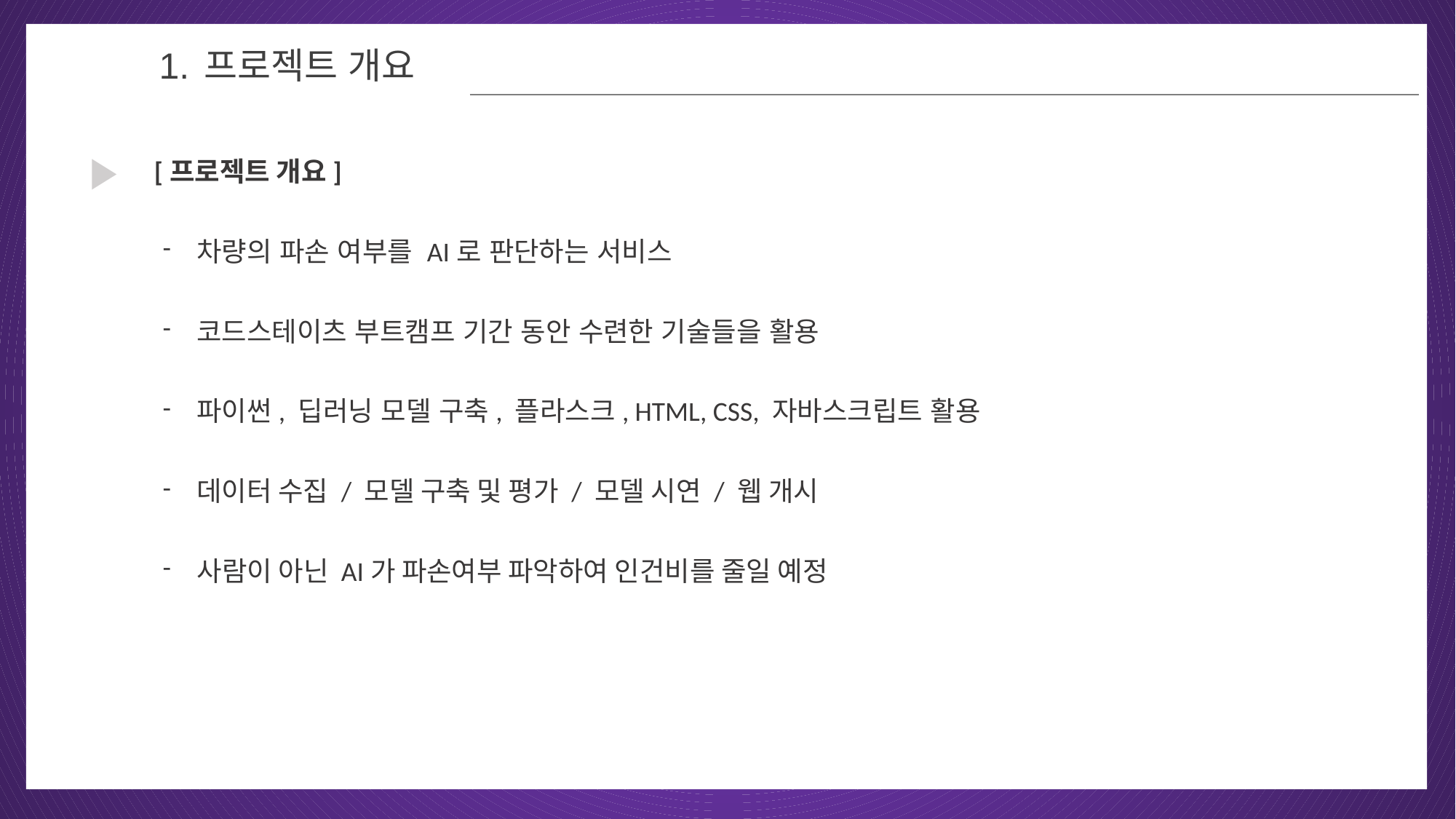

01

프로젝트 개요
▶
[프로젝트 개요]
차량의 파손 여부를 AI로 판단하는 서비스

코드스테이츠 부트캠프 기간 동안 수련한 기술들을 활용

파이썬, 딥러닝 모델 구축, 플라스크, HTML, CSS, 자바스크립트 활용

데이터 수집 / 모델 구축 및 평가 / 모델 시연 / 웹 개시

사람이 아닌 AI가 파손여부 파악하여 인건비를 줄일 예정